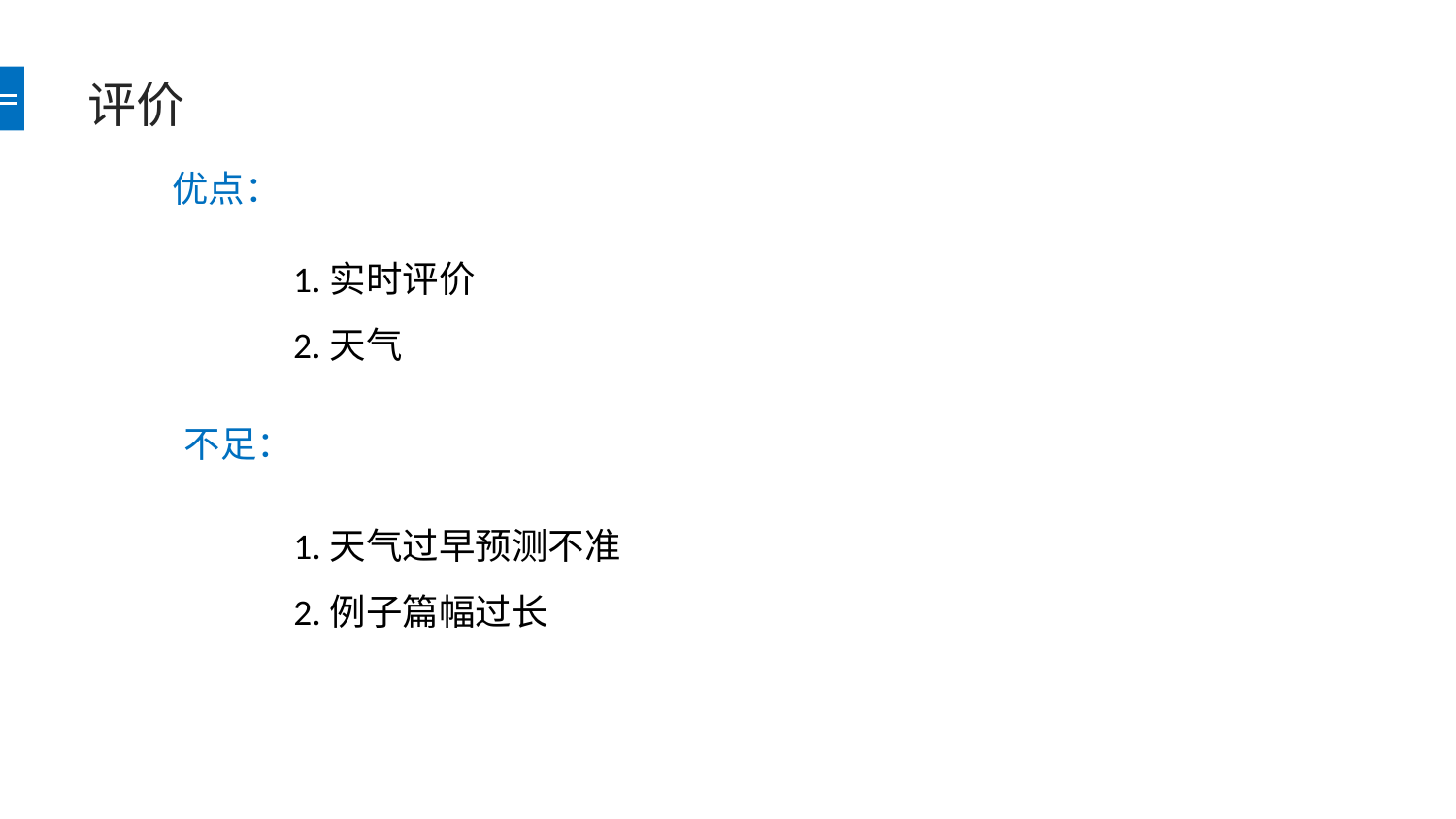

# 评价
优点：
1.实时评价
2.天气

不足：
1.天气过早预测不准
2.例子篇幅过长